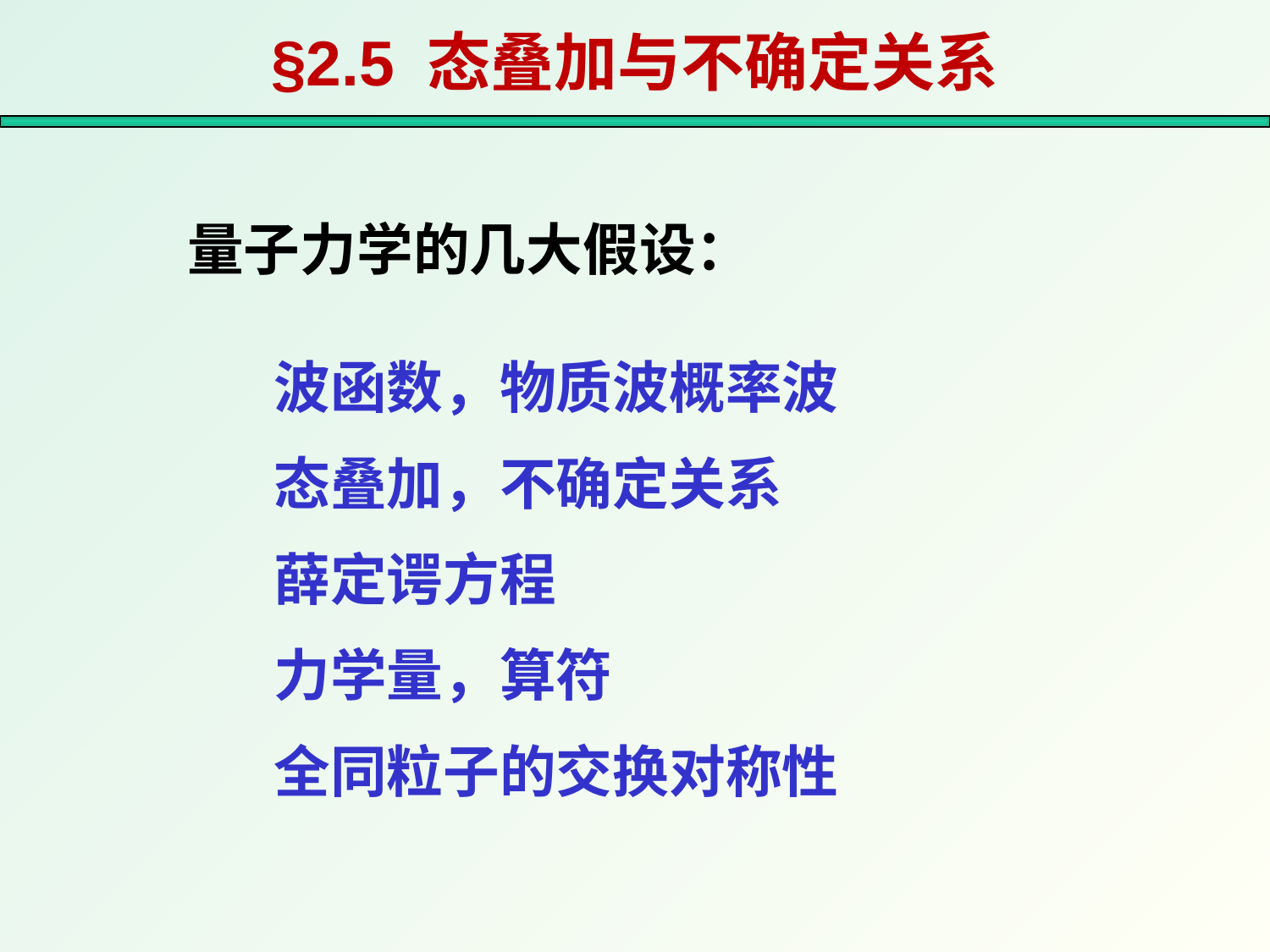

# §2.5 态叠加与不确定关系

量子力学的几大假设：
波函数，物质波概率波
态叠加，不确定关系
薛定谔方程
力学量，算符
全同粒子的交换对称性